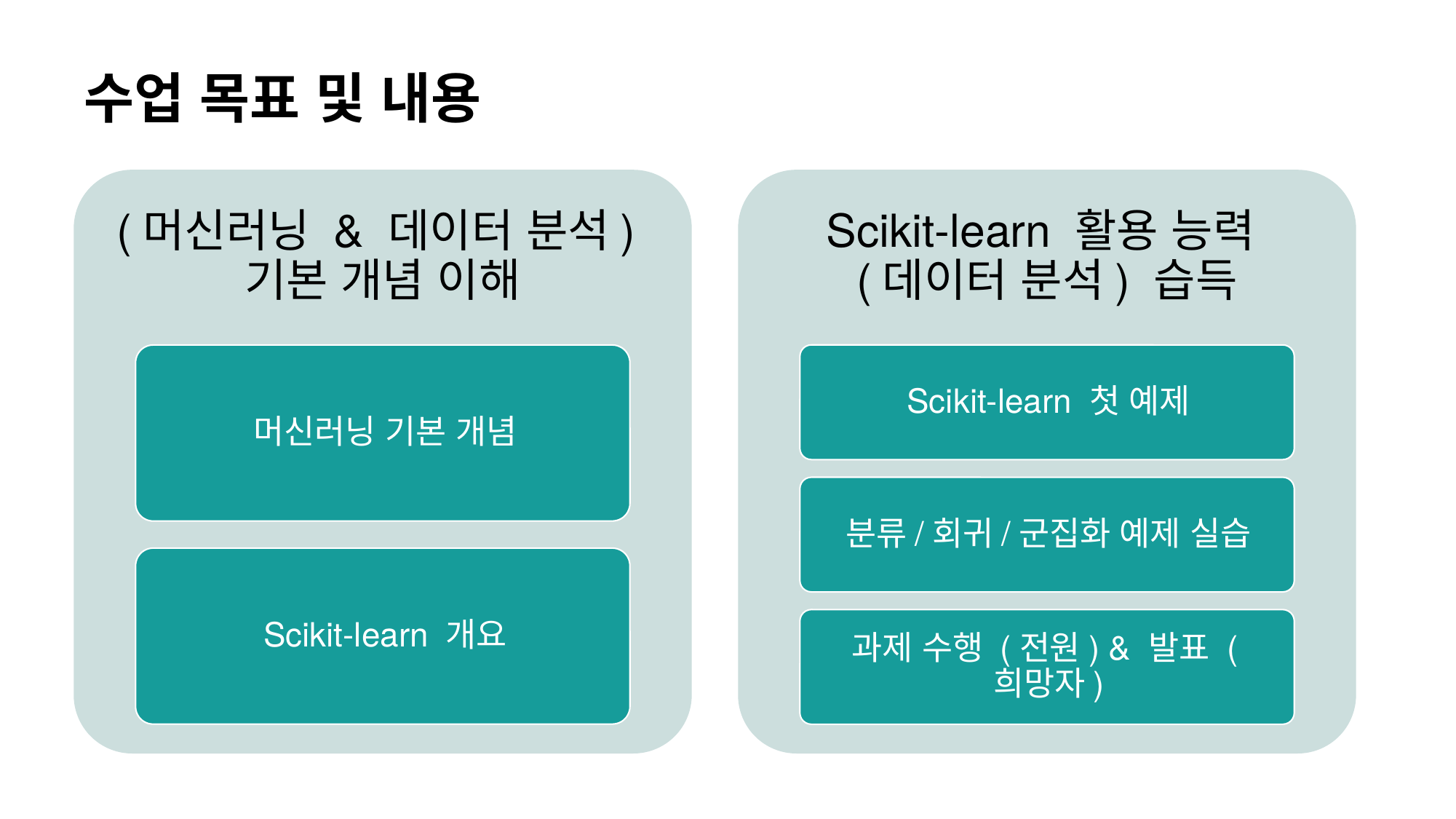

# 수업 목표 및 내용
(머신러닝 & 데이터 분석)
기본 개념 이해
머신러닝 기본 개념
Scikit-learn 개요
Scikit-learn 활용 능력
(데이터 분석) 습득
Scikit-learn 첫 예제
분류/회귀/군집화 예제 실습
과제 수행 (전원) & 발표 (희망자)